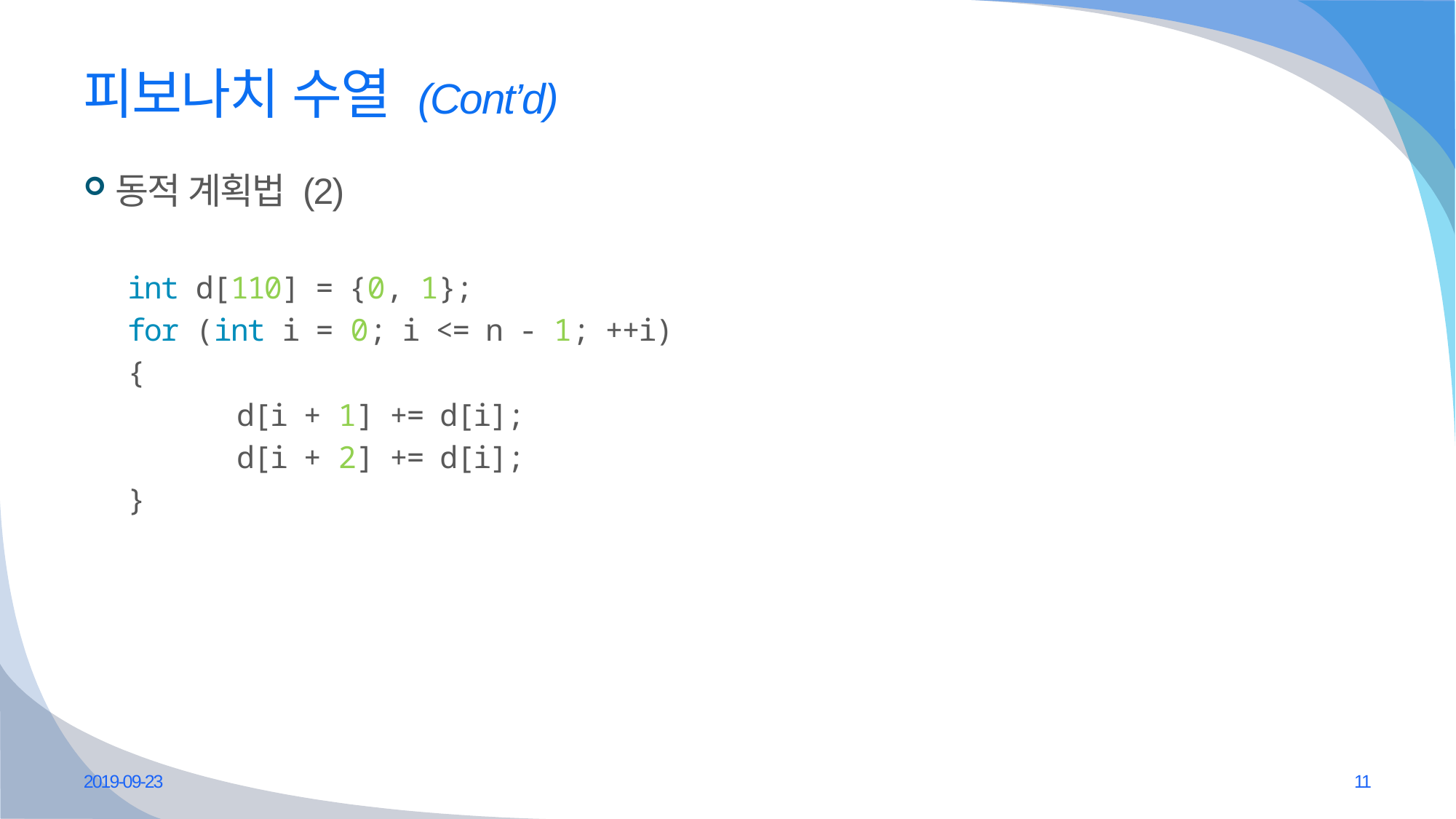

# 피보나치 수열 (Cont’d)
동적 계획법 (2)

int d[110] = {0, 1};
for (int i = 0; i <= n - 1; ++i)
{
	d[i + 1] += d[i];
	d[i + 2] += d[i];
}
2019-09-23
11